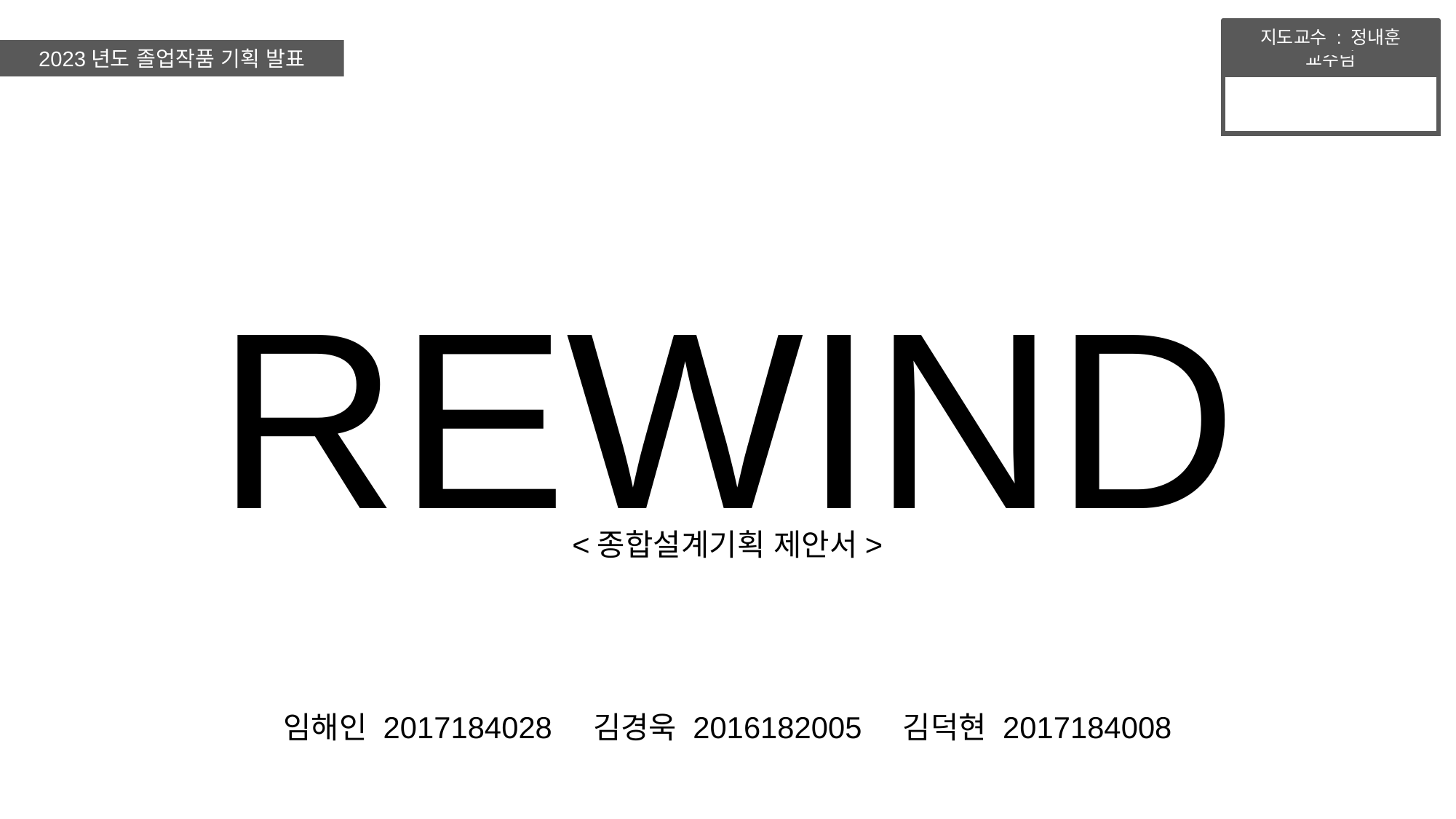

지도교수 : 정내훈 교수님

2023년도 졸업작품 기획 발표
REWIND
<종합설계기획 제안서>
임해인 2017184028    김경욱 2016182005    김덕현 2017184008